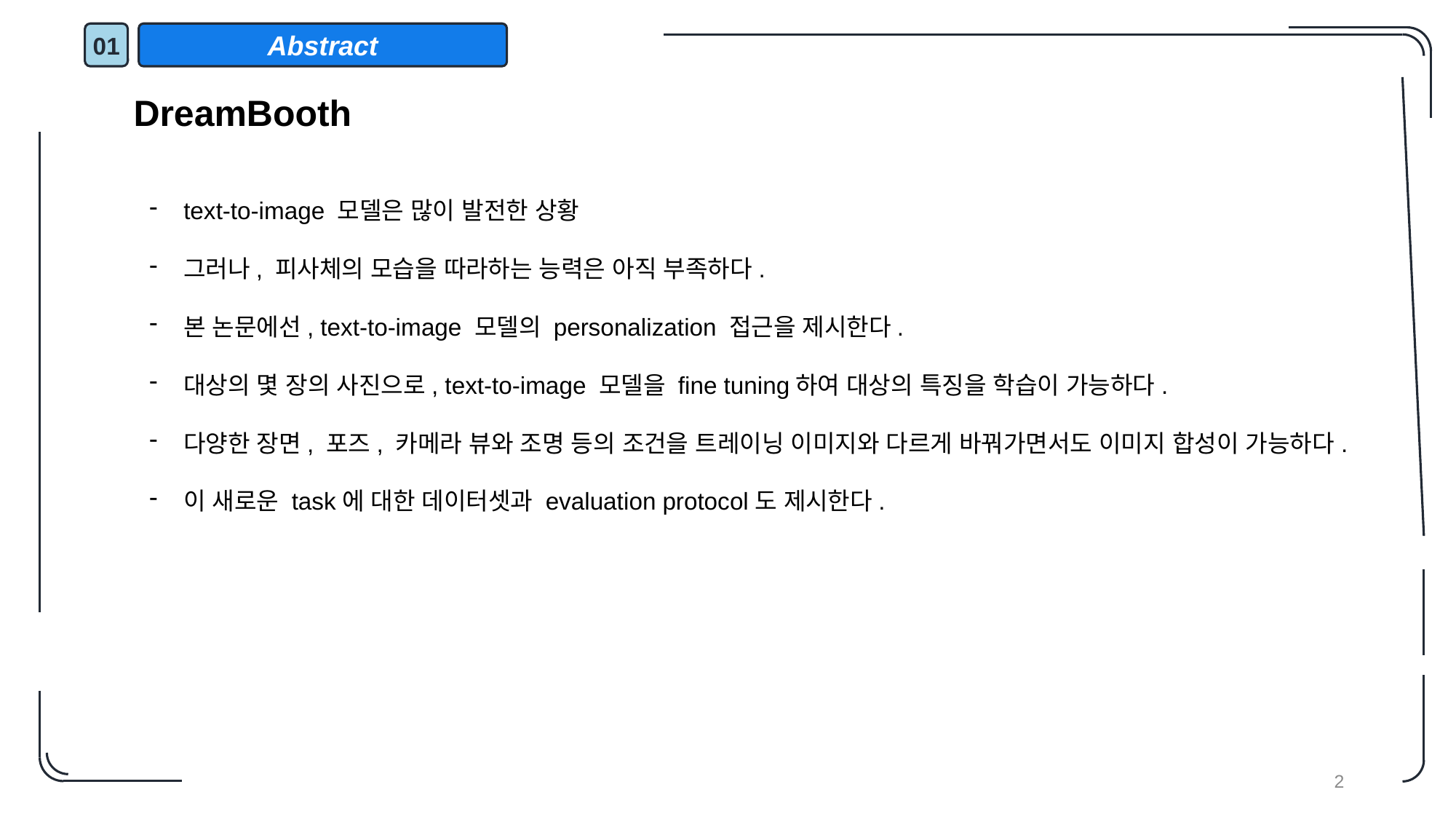

01
Abstract

DreamBooth
text-to-image 모델은 많이 발전한 상황

그러나, 피사체의 모습을 따라하는 능력은 아직 부족하다.

본 논문에선, text-to-image 모델의 personalization 접근을 제시한다.

대상의 몇 장의 사진으로, text-to-image 모델을 fine tuning하여 대상의 특징을 학습이 가능하다.

다양한 장면, 포즈, 카메라 뷰와 조명 등의 조건을 트레이닝 이미지와 다르게 바꿔가면서도 이미지 합성이 가능하다.

이 새로운 task에 대한 데이터셋과 evaluation protocol도 제시한다.

2